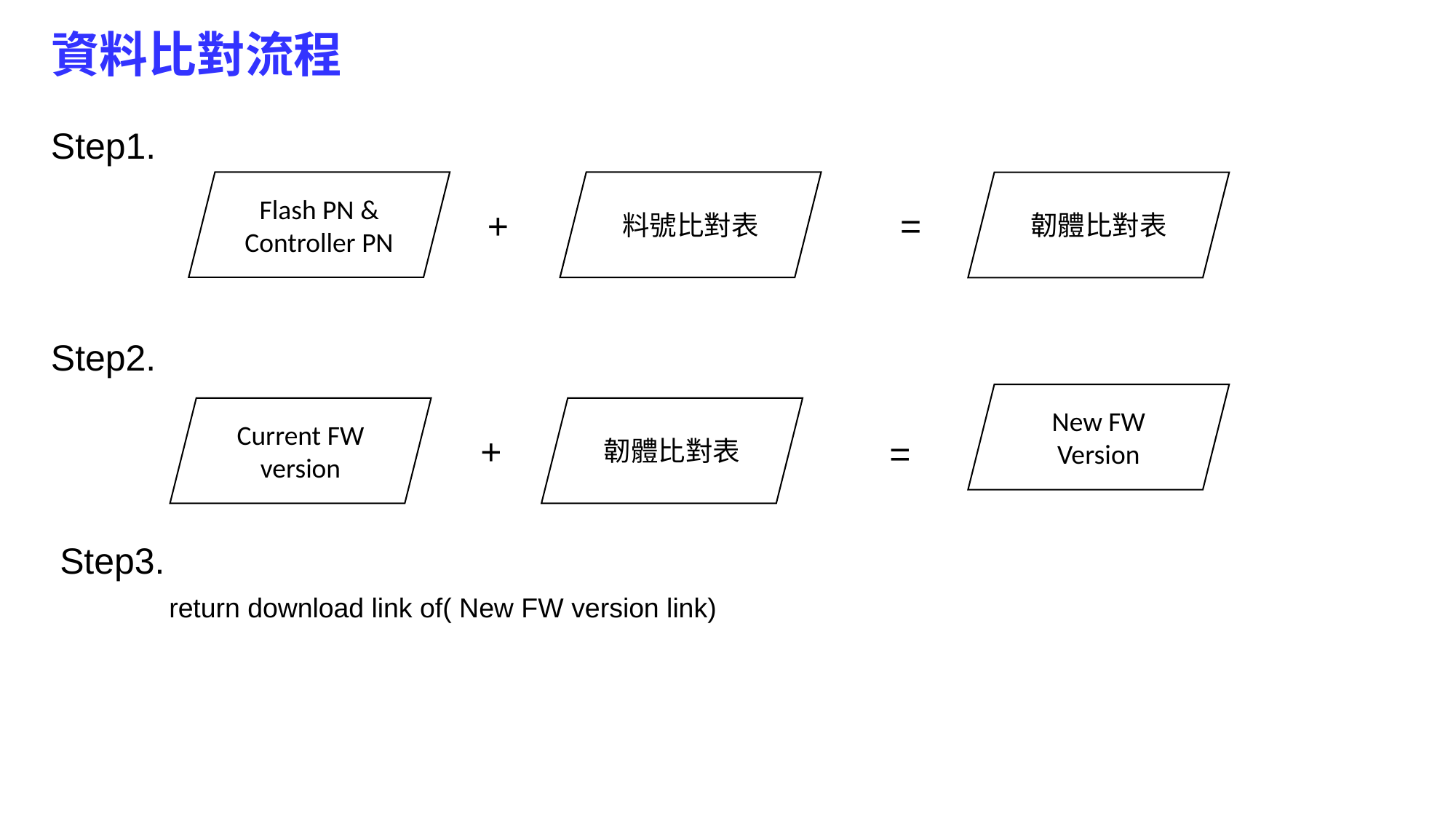

資料比對流程
Step1.
Flash PN &
Controller PN
料號比對表
韌體比對表
+
=
Step2.
New FW Version
Current FW version
韌體比對表
+
=
Step3.
	return download link of( New FW version link)